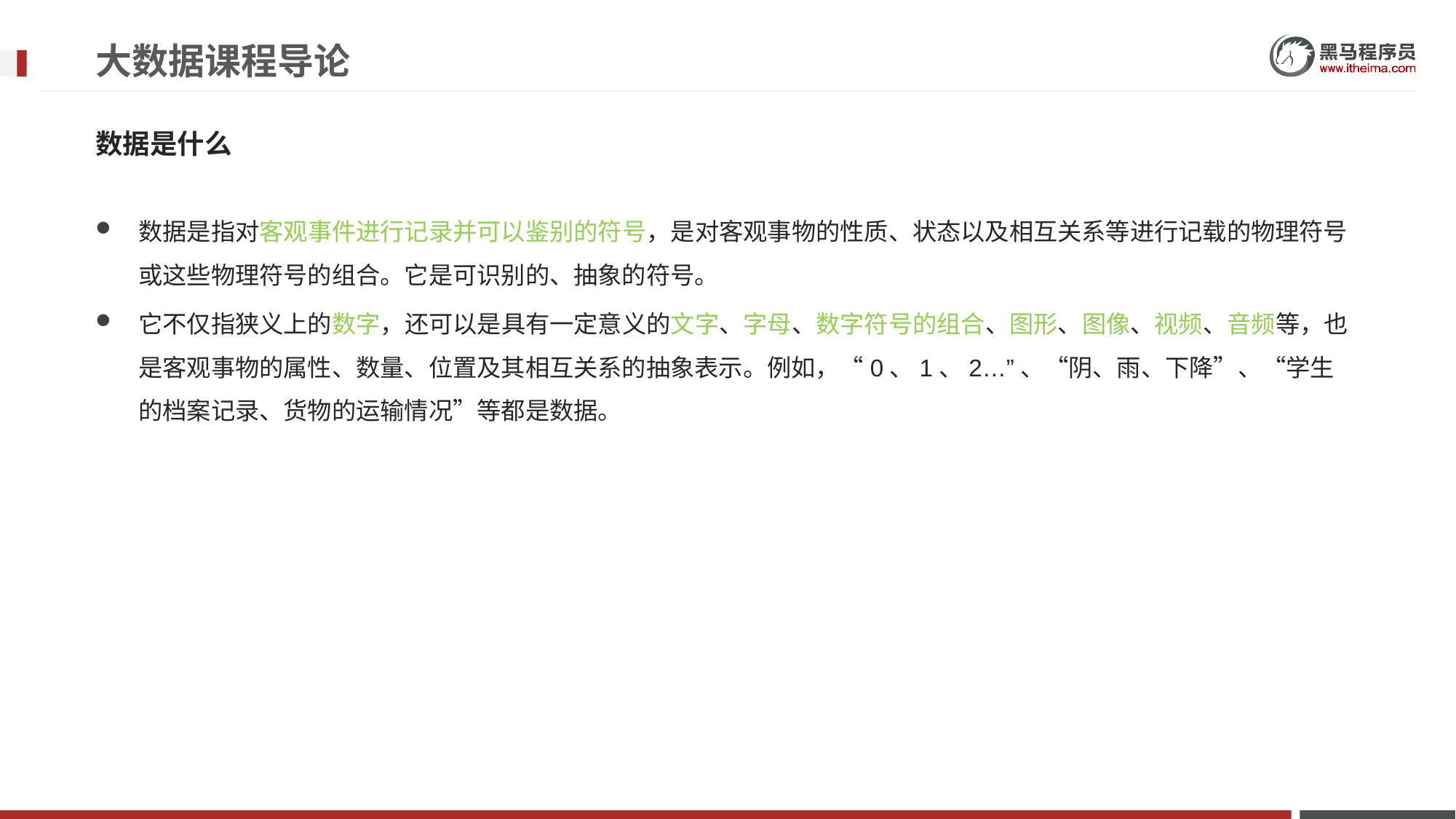

# 大数据课程导论
数据是什么
数据是指对客观事件进行记录并可以鉴别的符号，是对客观事物的性质、状态以及相互关系等进行记载的物理符号或这些物理符号的组合。它是可识别的、抽象的符号。
它不仅指狭义上的数字，还可以是具有一定意义的文字、字母、数字符号的组合、图形、图像、视频、音频等，也是客观事物的属性、数量、位置及其相互关系的抽象表示。例如，“0、1、2…”、“阴、雨、下降”、“学生的档案记录、货物的运输情况”等都是数据。